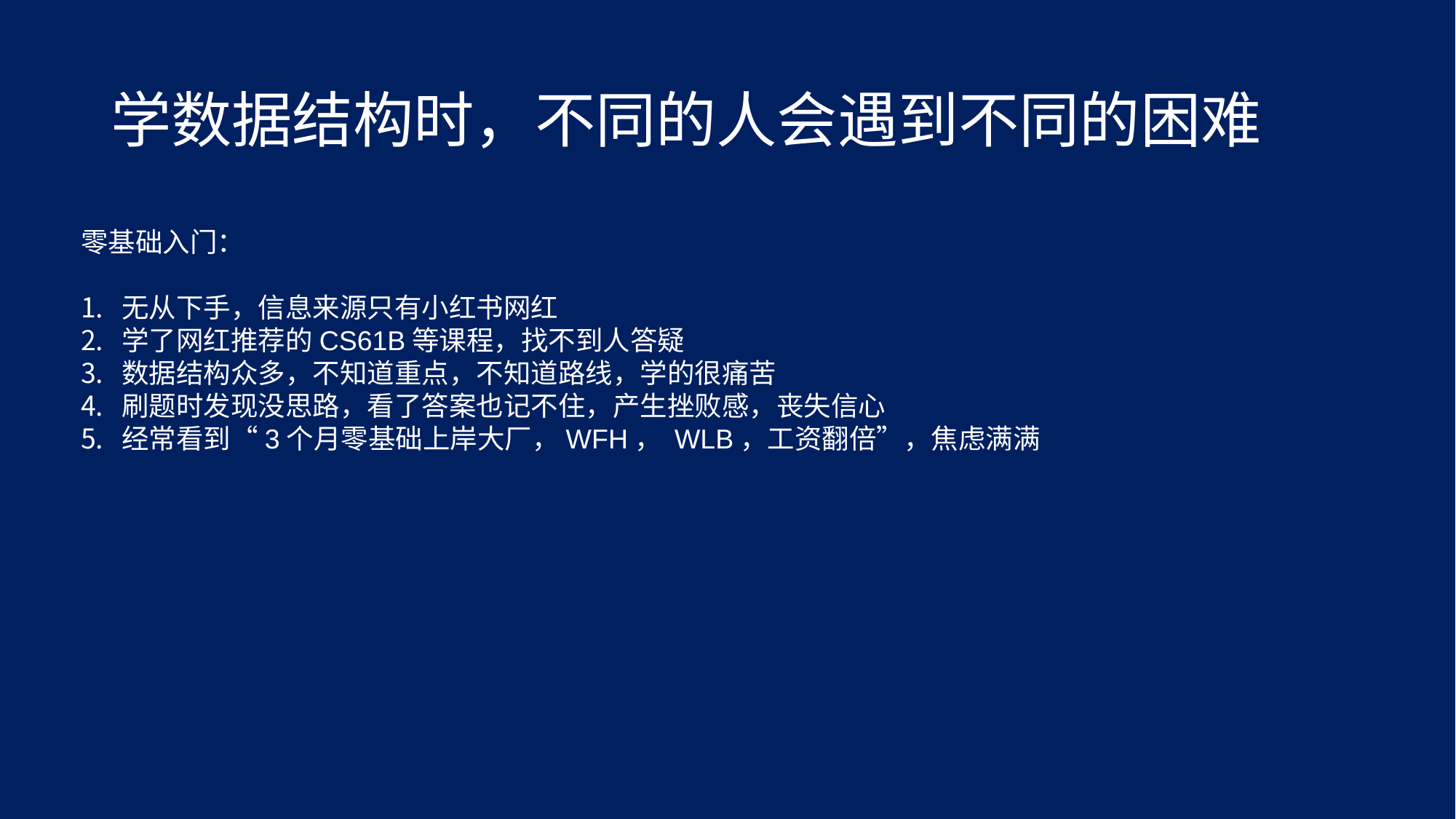

# 学数据结构时，不同的人会遇到不同的困难

零基础入门：

无从下手，信息来源只有小红书网红
学了网红推荐的CS61B等课程，找不到人答疑
数据结构众多，不知道重点，不知道路线，学的很痛苦
刷题时发现没思路，看了答案也记不住，产生挫败感，丧失信心
经常看到“3个月零基础上岸大厂，WFH， WLB，工资翻倍”，焦虑满满